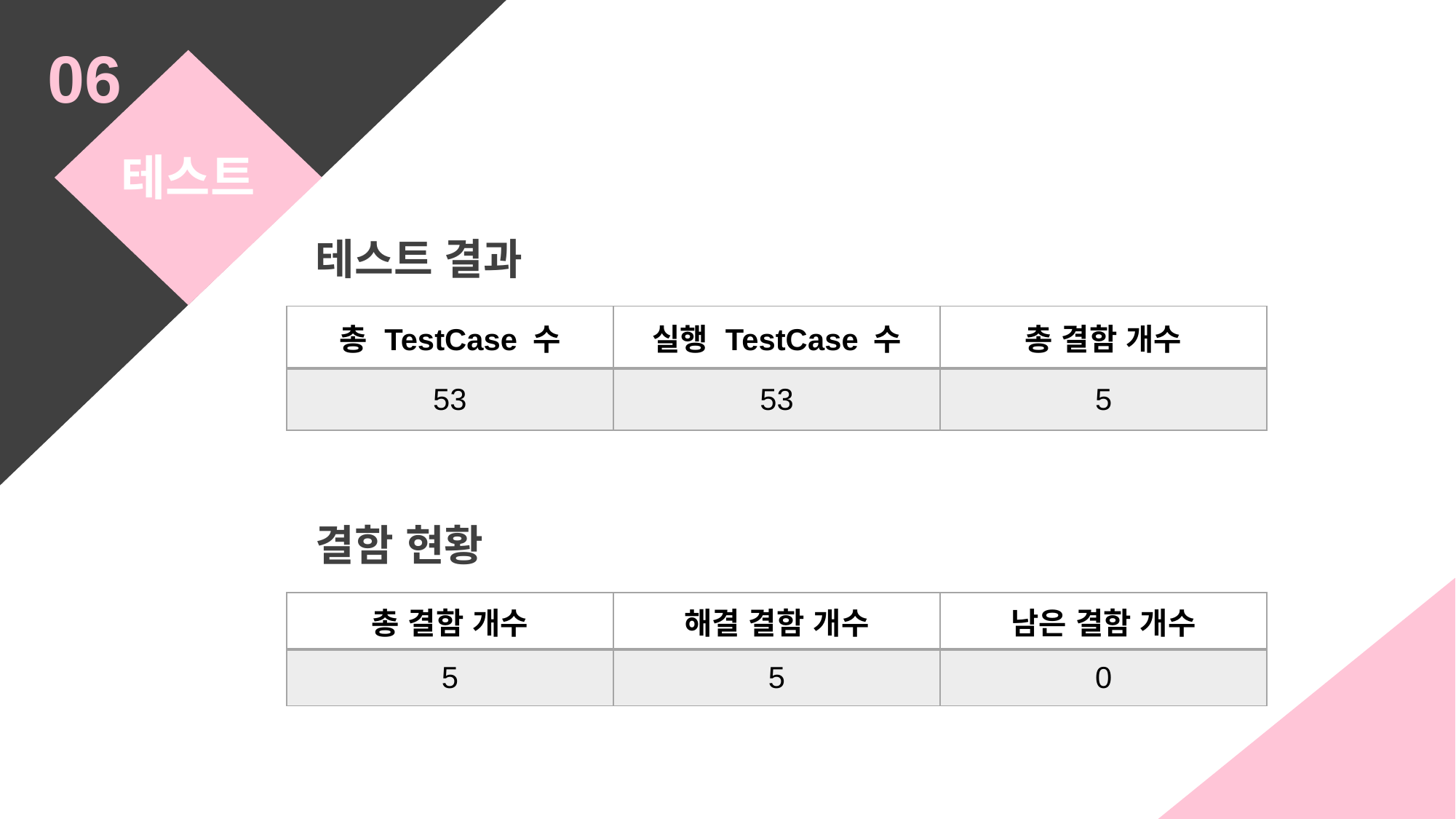

06
테스트
테스트 결과
| 총 TestCase 수 | 실행 TestCase 수 | 총 결함 개수 |
| --- | --- | --- |
| 53 | 53 | 5 |
결함 현황
| 총 결함 개수 | 해결 결함 개수 | 남은 결함 개수 |
| --- | --- | --- |
| 5 | 5 | 0 |